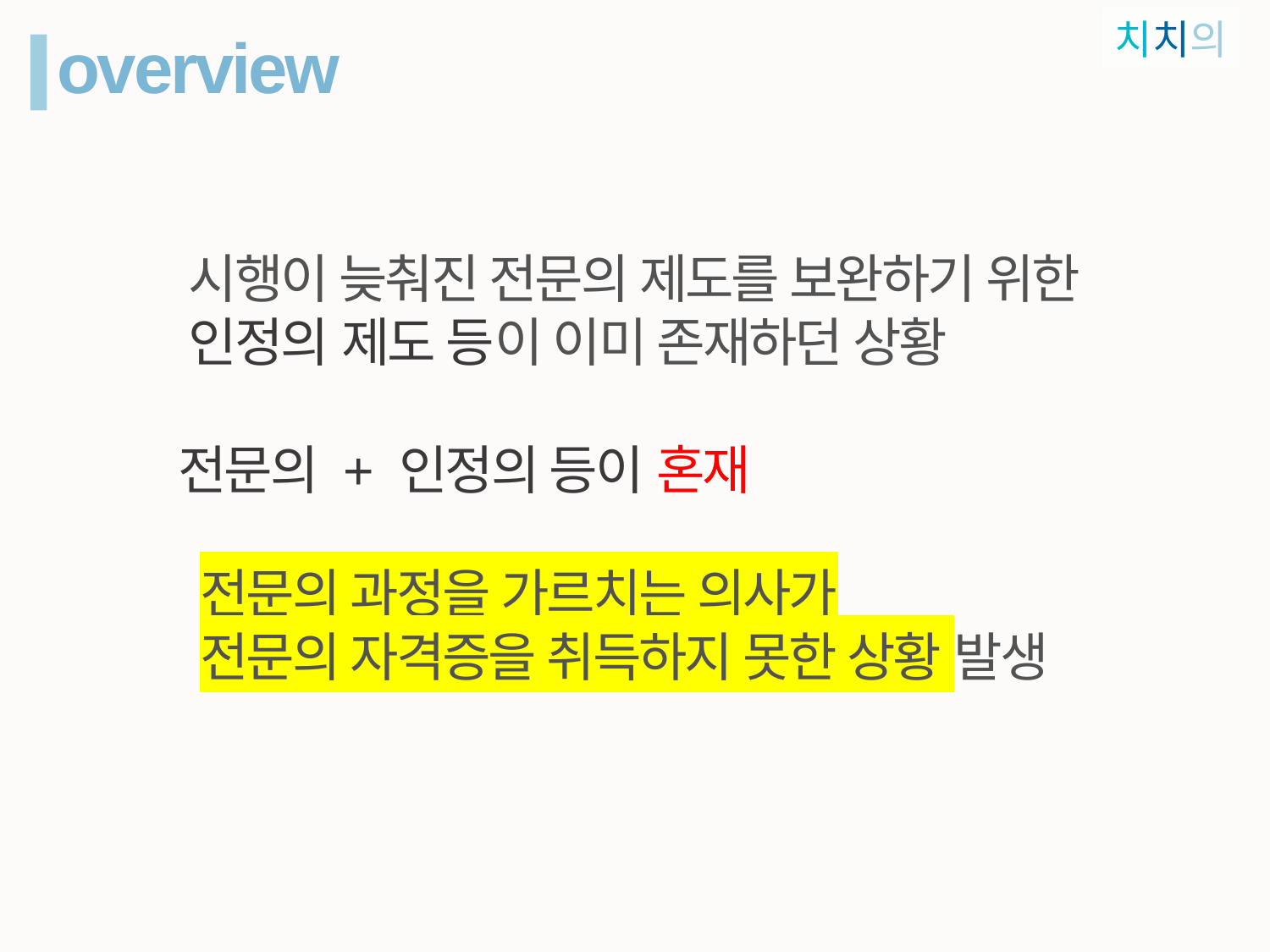

치치의
overview

시행이 늦춰진 전문의 제도를 보완하기 위한
인정의 제도 등이 이미 존재하던 상황
전문의 + 인정의 등이 혼재
전문의 과정을 가르치는 의사가
전문의 자격증을 취득하지 못한 상황 발생